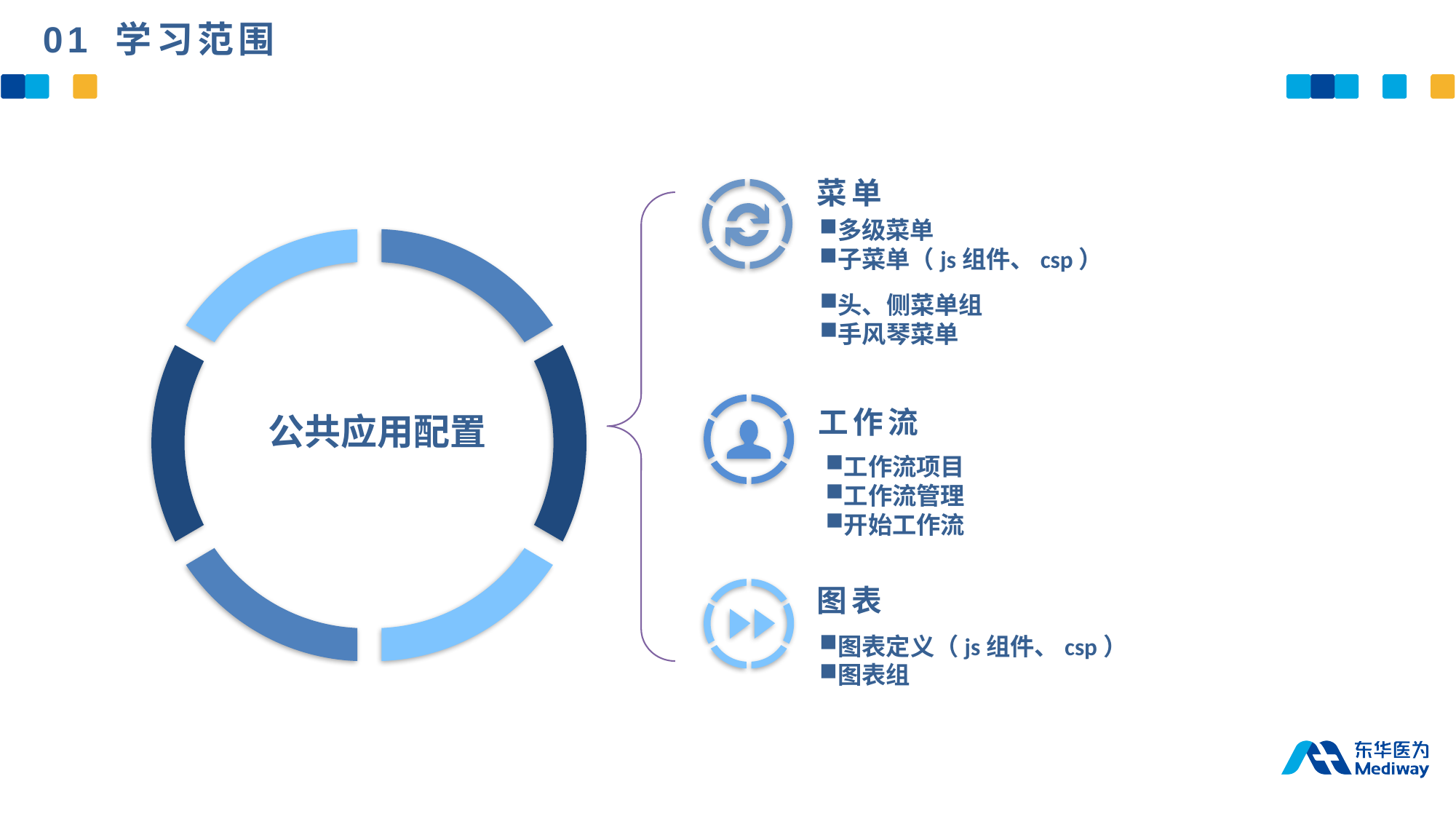

01 学习范围
菜单

多级菜单
子菜单（js组件、csp）

公共应用配置

头、侧菜单组
手风琴菜单

工作流
工作流项目
工作流管理
开始工作流
图表

图表定义（js组件、csp）
图表组